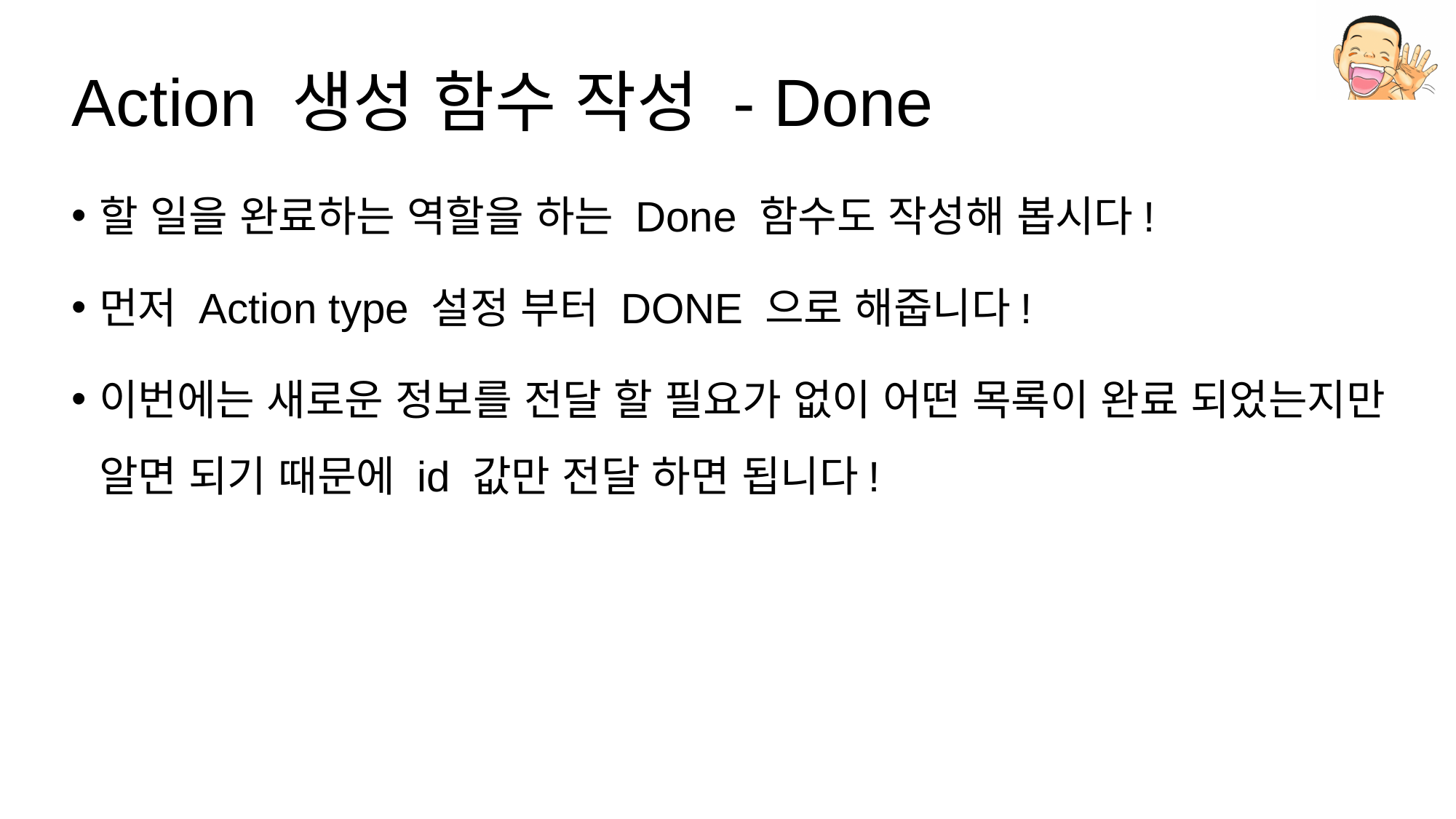

# Action 생성 함수 작성 - Done
할 일을 완료하는 역할을 하는 Done 함수도 작성해 봅시다!
먼저 Action type 설정 부터 DONE 으로 해줍니다!
이번에는 새로운 정보를 전달 할 필요가 없이 어떤 목록이 완료 되었는지만 알면 되기 때문에 id 값만 전달 하면 됩니다!